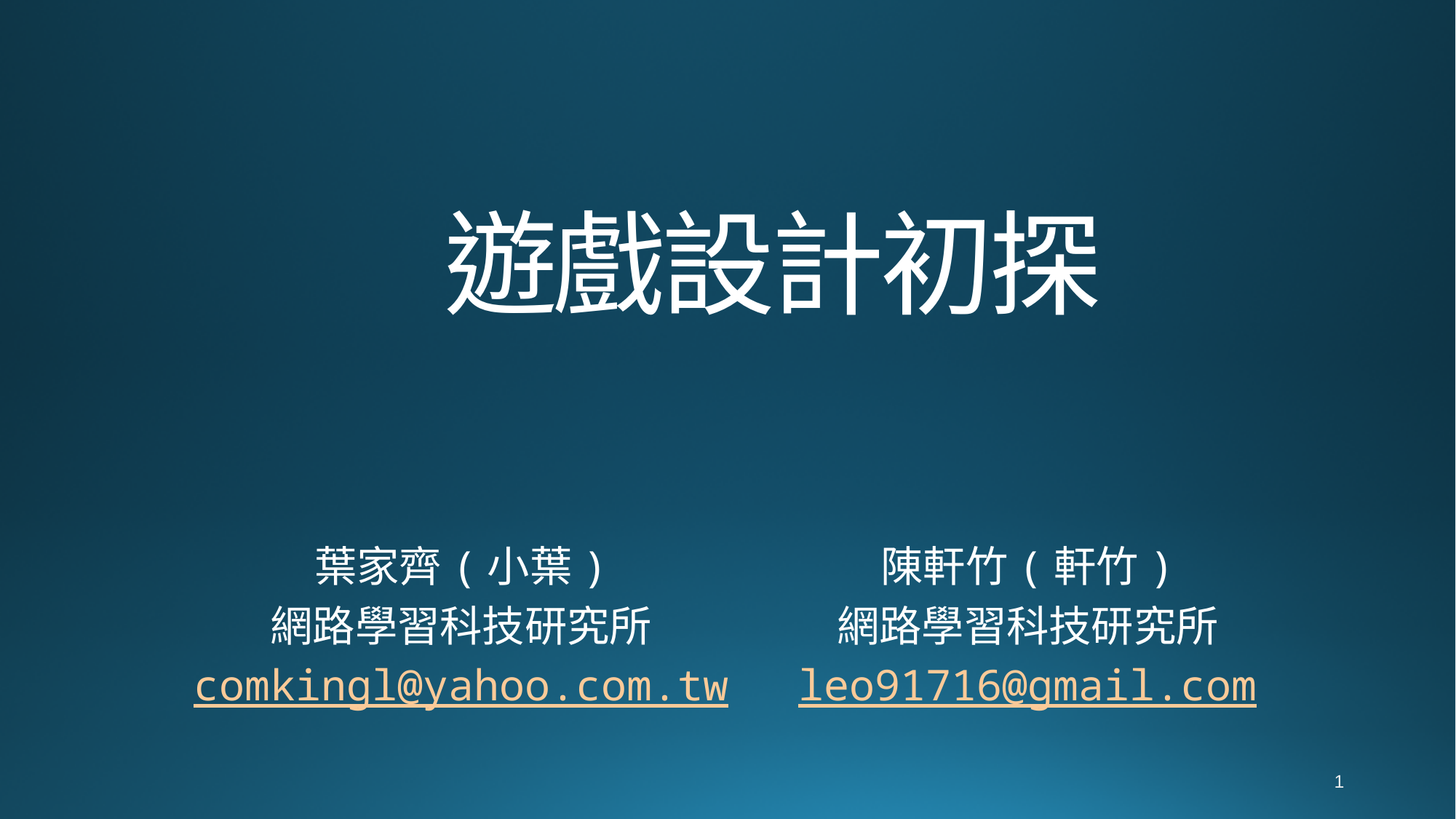

# 遊戲設計初探
葉家齊(小葉)
網路學習科技研究所
comkingl@yahoo.com.tw
陳軒竹(軒竹)
網路學習科技研究所
leo91716@gmail.com
1